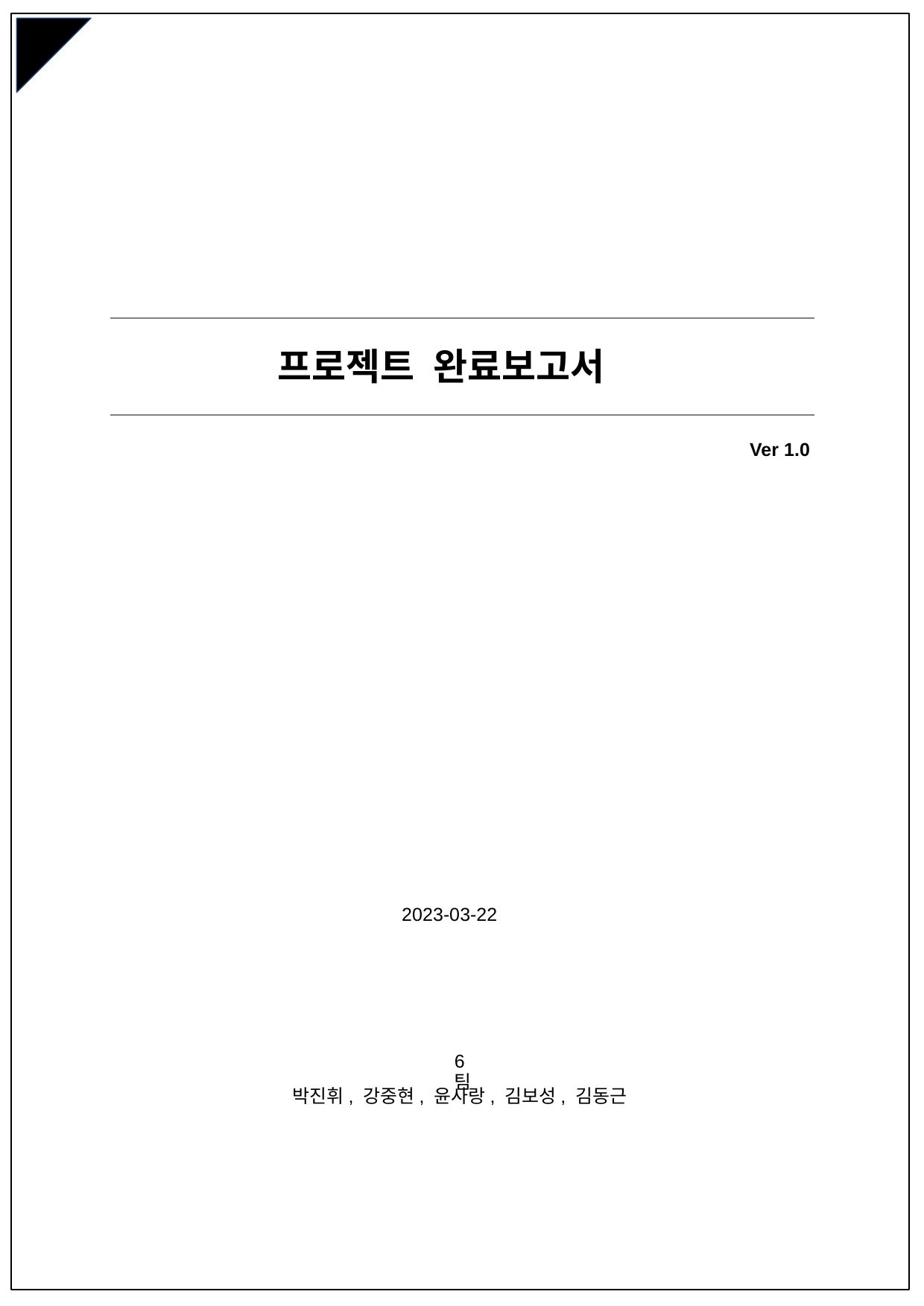

프로젝트 완료보고서
Ver 1.0
2023-03-22
6 팀
박진휘, 강중현, 윤사랑, 김보성, 김동근